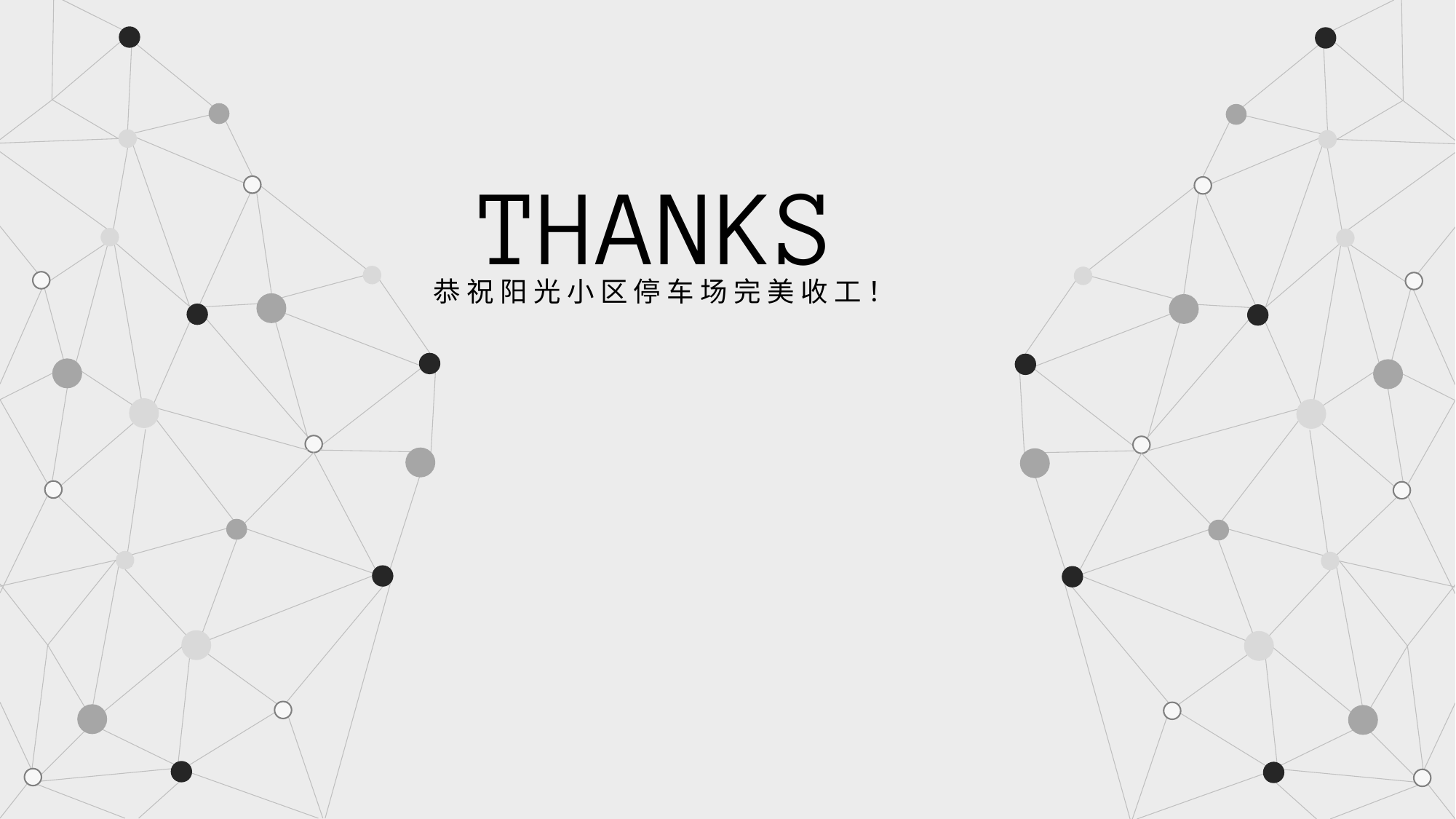

THANKS

恭 祝 阳 光 小 区 停 车 场 完 美 收 工 ！